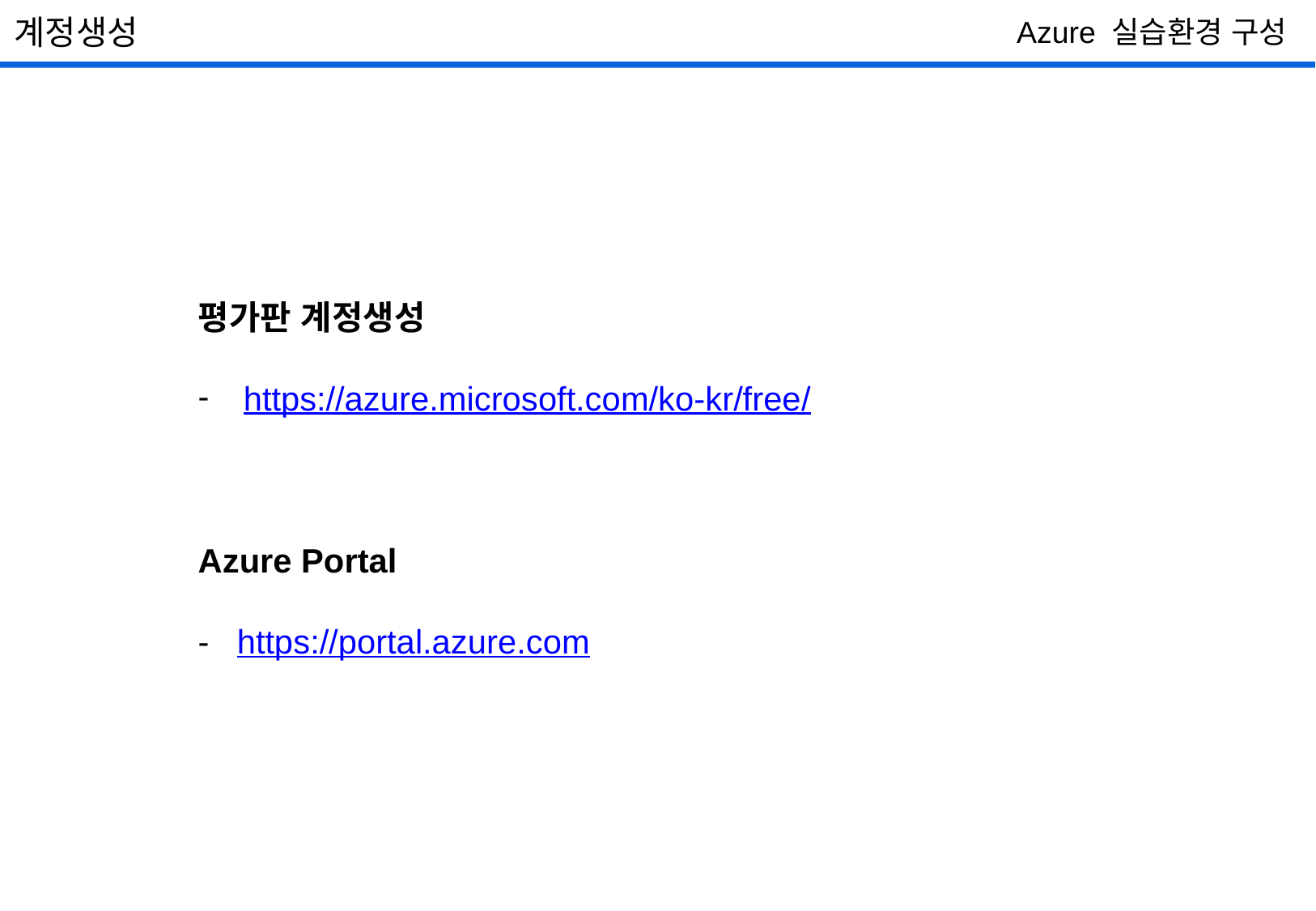

계정생성
Azure 실습환경 구성
평가판 계정생성
https://azure.microsoft.com/ko-kr/free/

Azure Portal
-   https://portal.azure.com